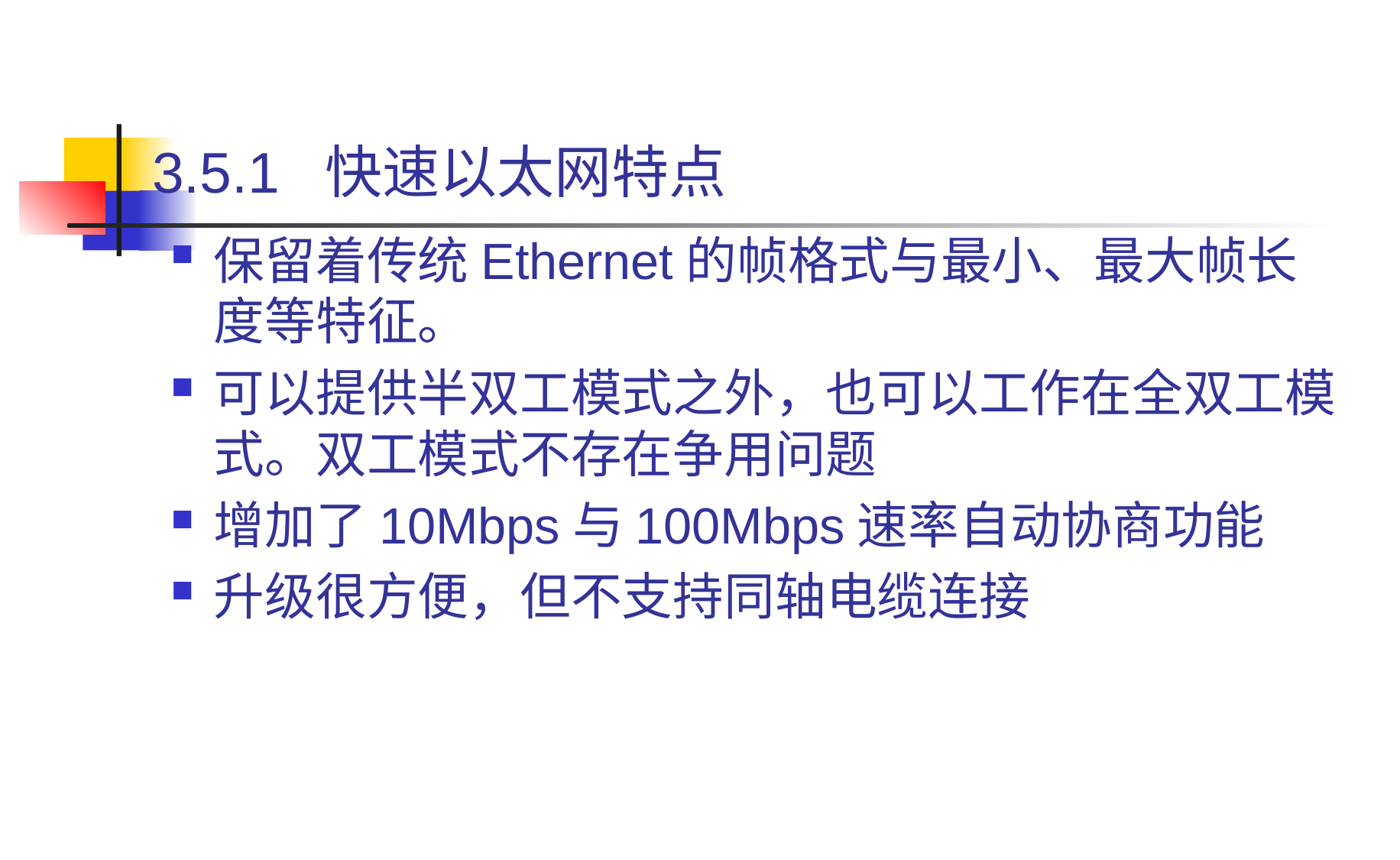

# 3.5.1  快速以太网特点
保留着传统Ethernet的帧格式与最小、最大帧长度等特征。
可以提供半双工模式之外，也可以工作在全双工模式。双工模式不存在争用问题
增加了10Mbps与100Mbps速率自动协商功能
升级很方便，但不支持同轴电缆连接